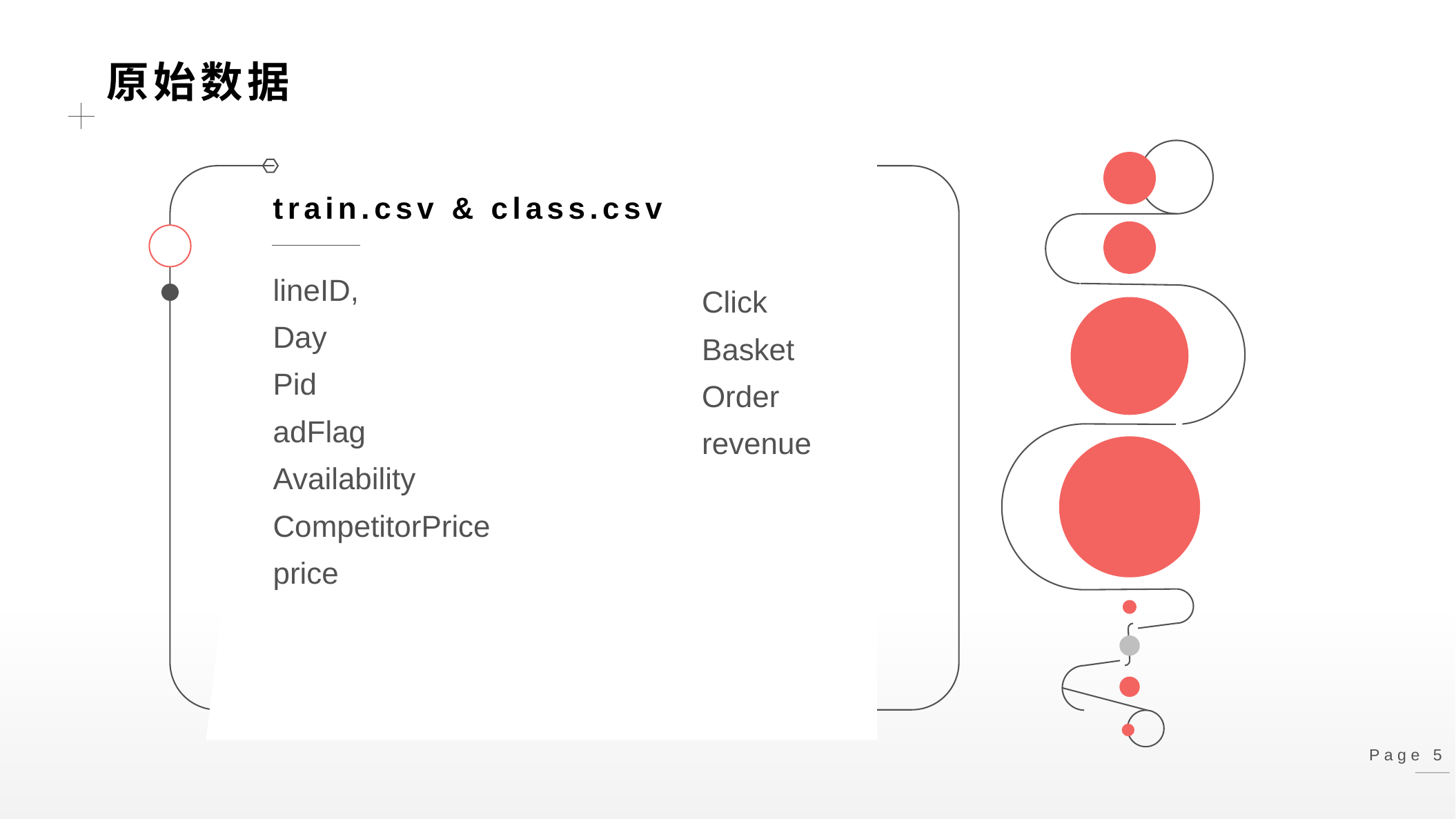

原始数据

train.csv & class.csv

lineID,
Day
Pid
adFlag
Availability
CompetitorPrice
price
Click
Basket
Order
revenue

Page 5